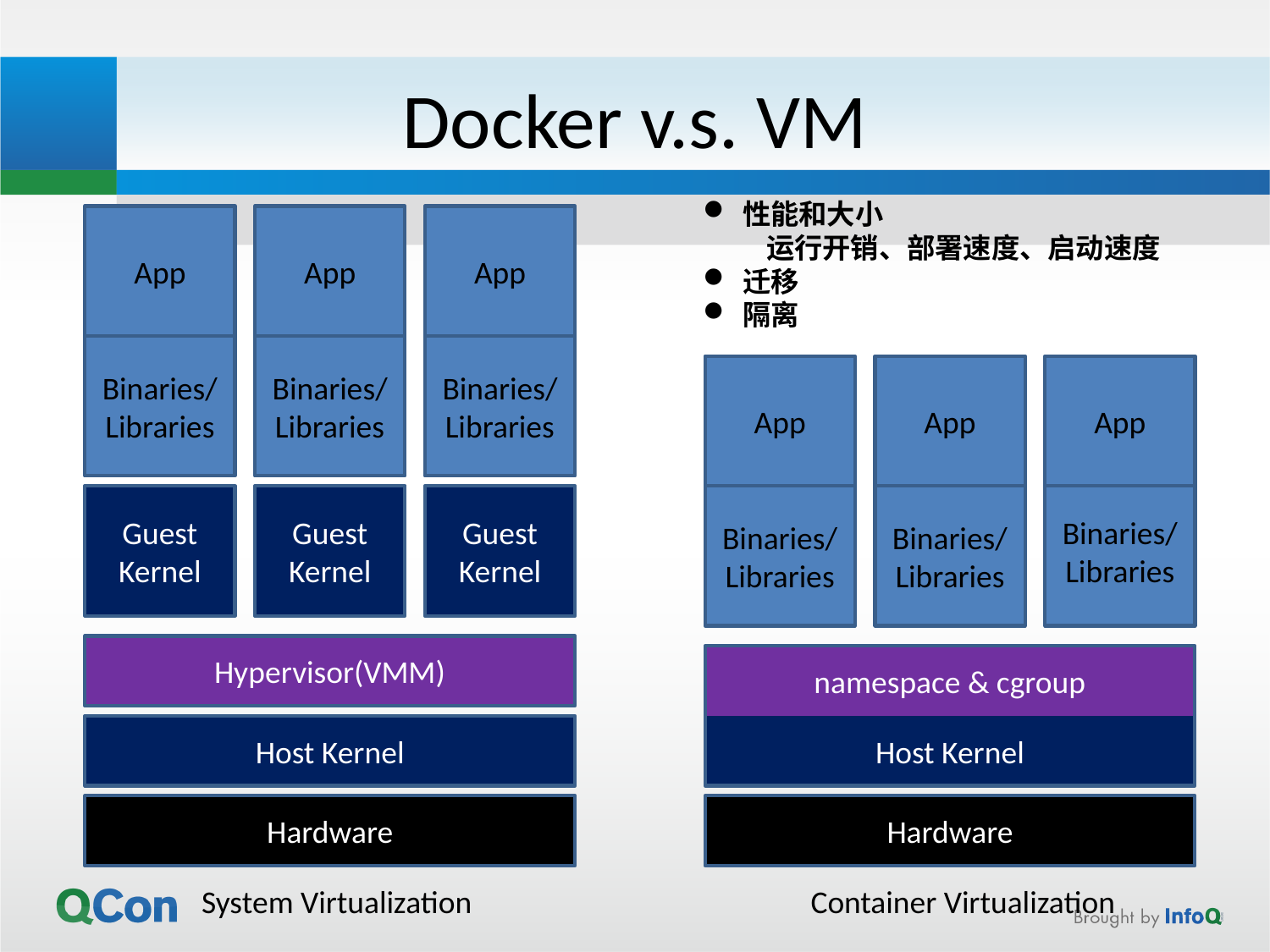

# Docker v.s. VM
性能和大小
运行开销、部署速度、启动速度
迁移
隔离
App
App
App
Binaries/
Libraries
Binaries/
Libraries
Binaries/
Libraries
App
App
App
Binaries/
Libraries
Guest
Kernel
Guest
Kernel
Guest
Kernel
Binaries/
Libraries
Binaries/
Libraries
Hypervisor(VMM)
namespace & cgroup

Host Kernel
Host Kernel
Hardware
Hardware
System Virtualization
Container Virtualization